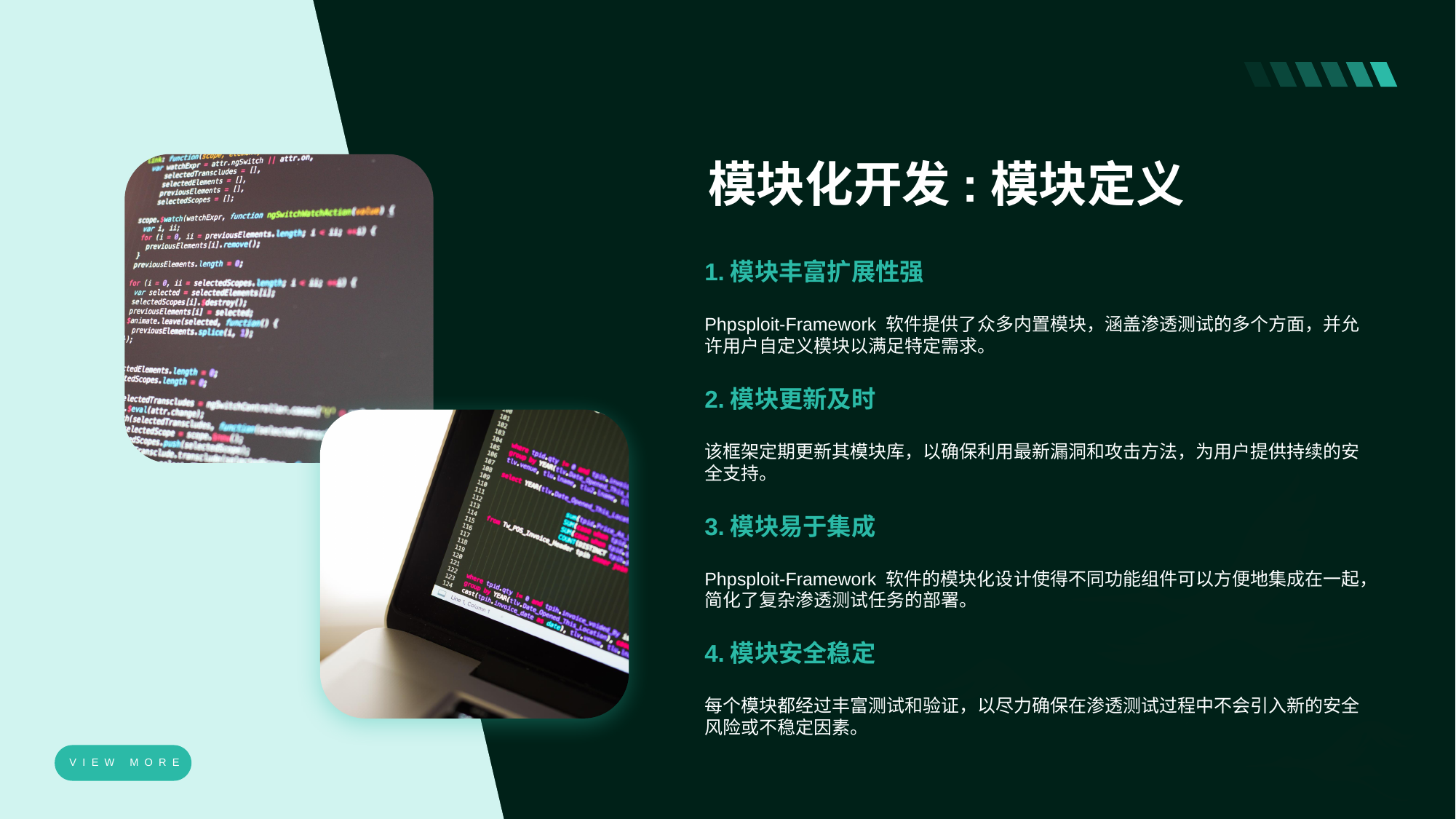

模块化开发:模块定义

1.模块丰富扩展性强
Phpsploit-Framework 软件提供了众多内置模块，涵盖渗透测试的多个方面，并允许用户自定义模块以满足特定需求。
2.模块更新及时
该框架定期更新其模块库，以确保利用最新漏洞和攻击方法，为用户提供持续的安全支持。
3.模块易于集成
Phpsploit-Framework 软件的模块化设计使得不同功能组件可以方便地集成在一起，简化了复杂渗透测试任务的部署。
4.模块安全稳定
每个模块都经过丰富测试和验证，以尽力确保在渗透测试过程中不会引入新的安全风险或不稳定因素。

VIEW MORE